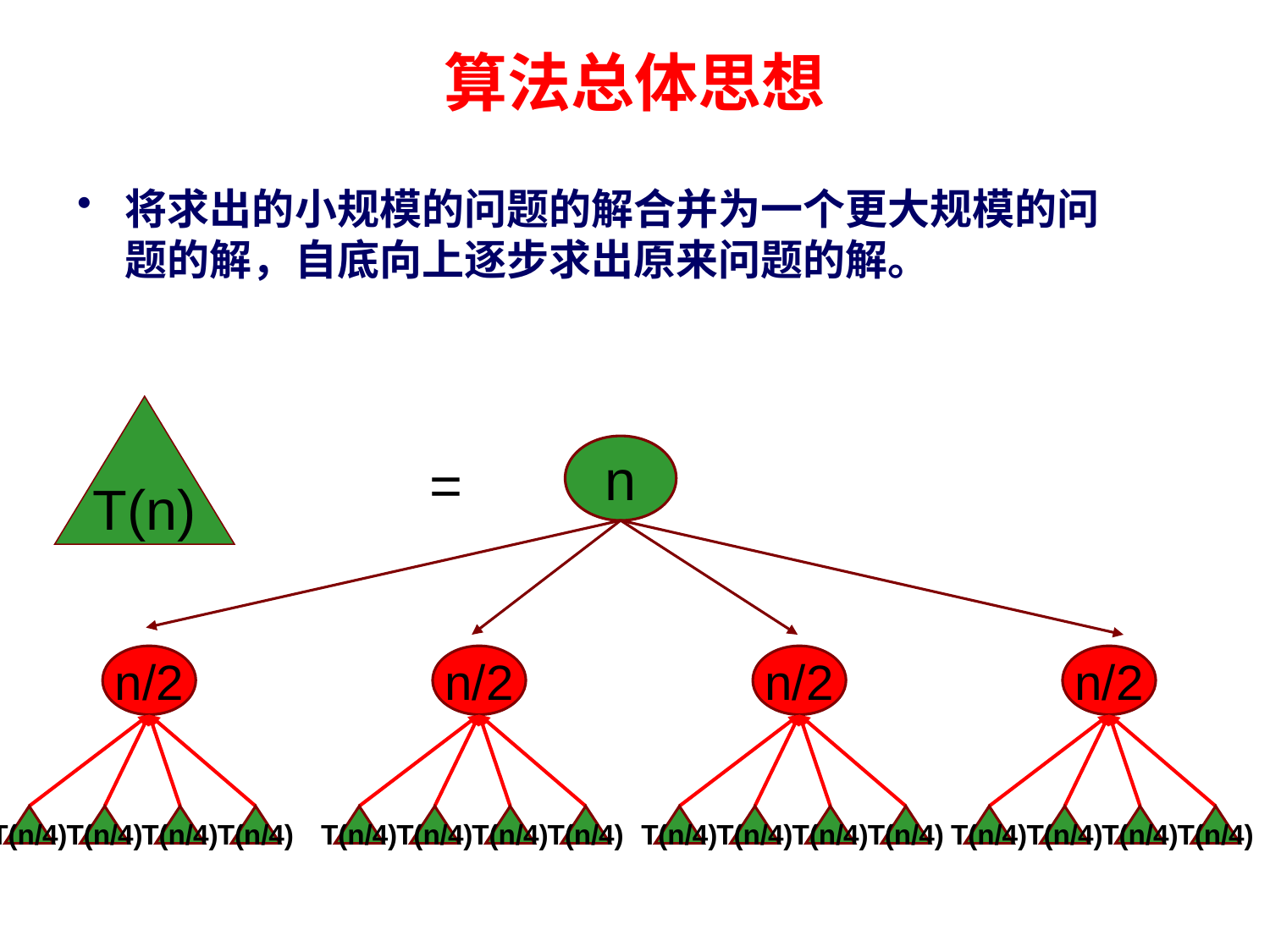

算法总体思想
将求出的小规模的问题的解合并为一个更大规模的问题的解，自底向上逐步求出原来问题的解。
T(n)
n
=
n/2
T(n/4)
T(n/4)
T(n/4)
T(n/4)
n/2
T(n/4)
T(n/4)
T(n/4)
T(n/4)
n/2
T(n/4)
T(n/4)
T(n/4)
T(n/4)
n/2
T(n/4)
T(n/4)
T(n/4)
T(n/4)